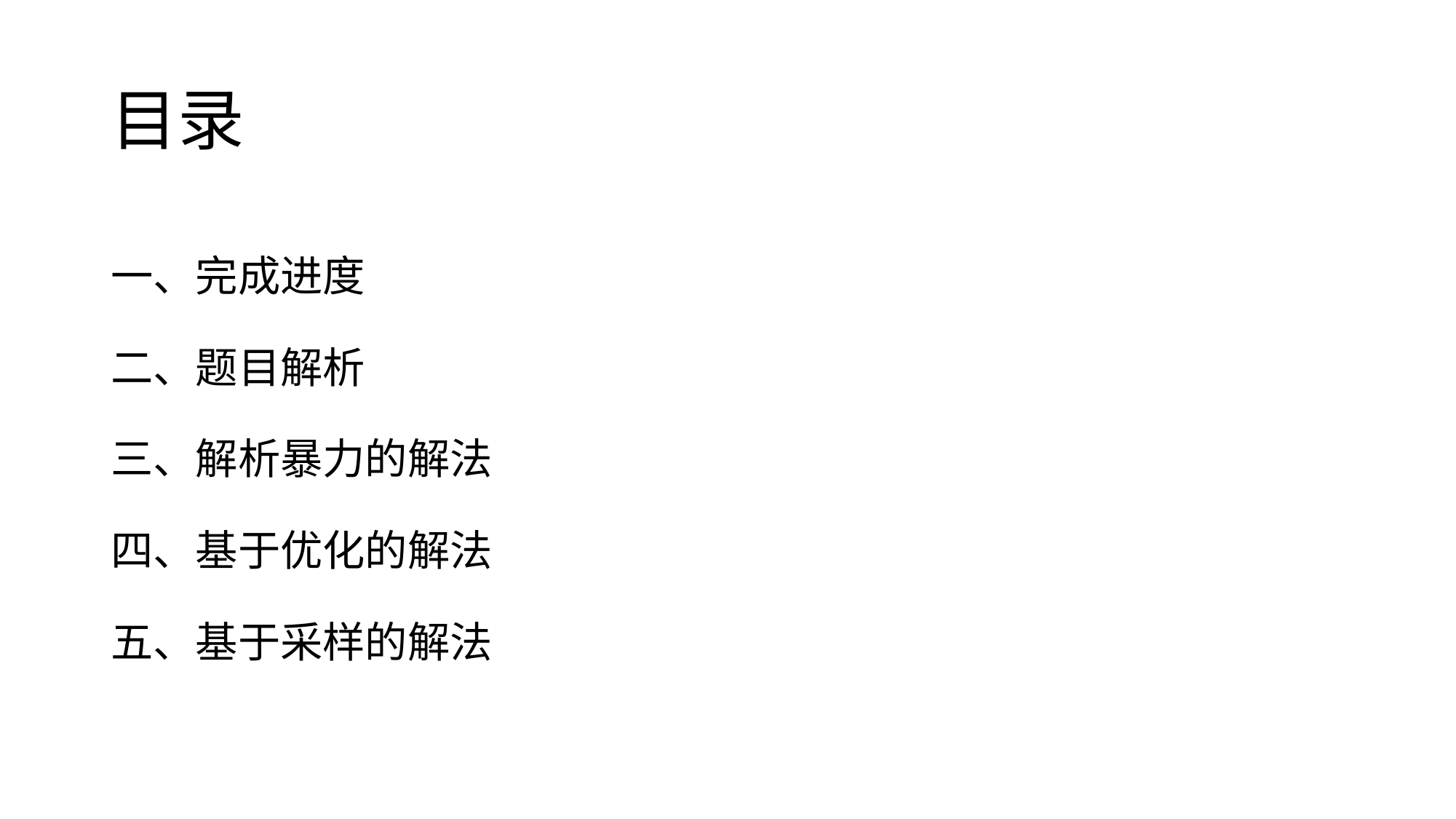

# 目录
一、完成进度
二、题目解析
三、解析暴力的解法
四、基于优化的解法
五、基于采样的解法